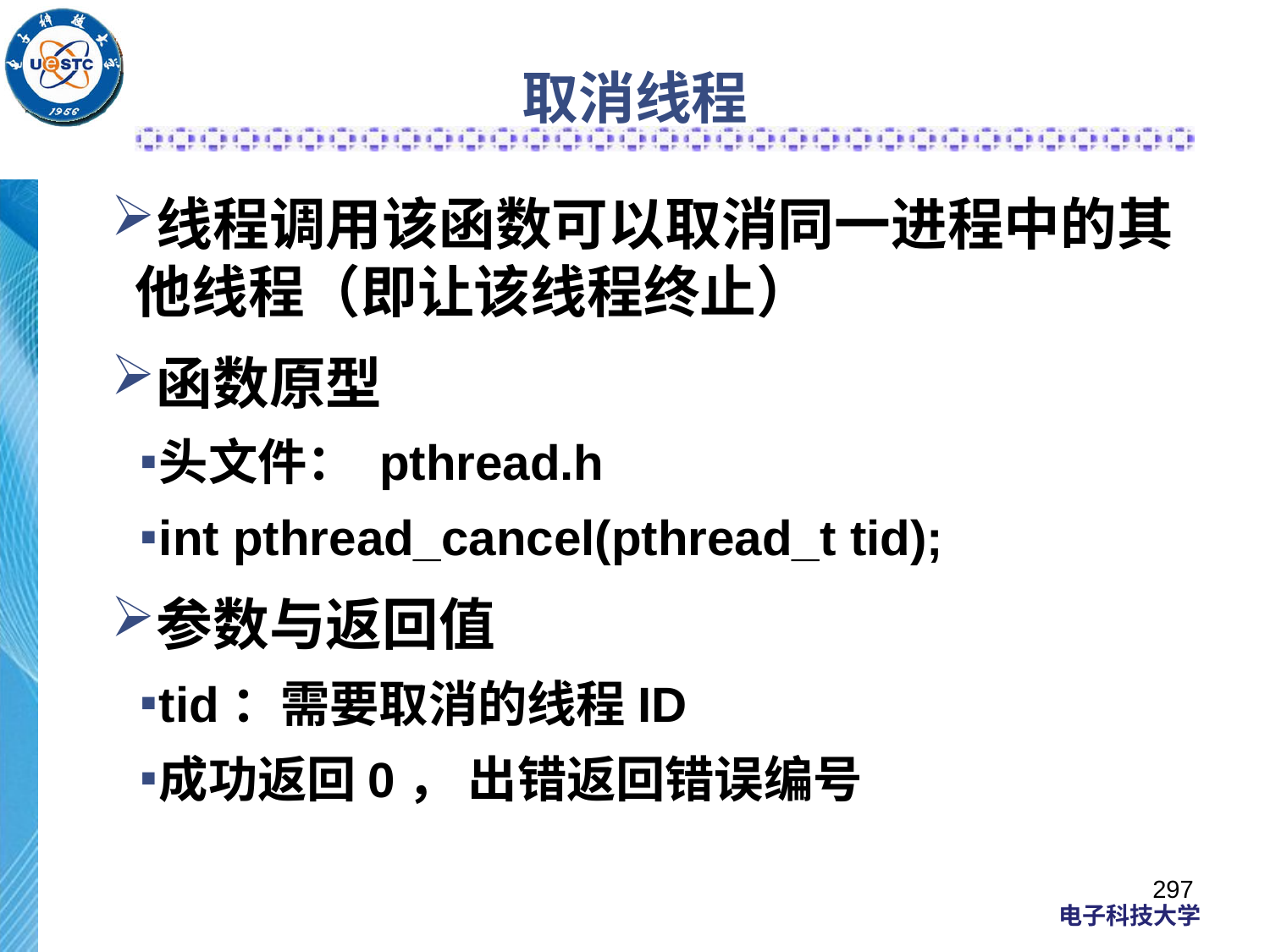

# 取消线程
线程调用该函数可以取消同一进程中的其他线程（即让该线程终止）
函数原型
头文件： pthread.h
int pthread_cancel(pthread_t tid);
参数与返回值
tid：需要取消的线程ID
成功返回0， 出错返回错误编号
297